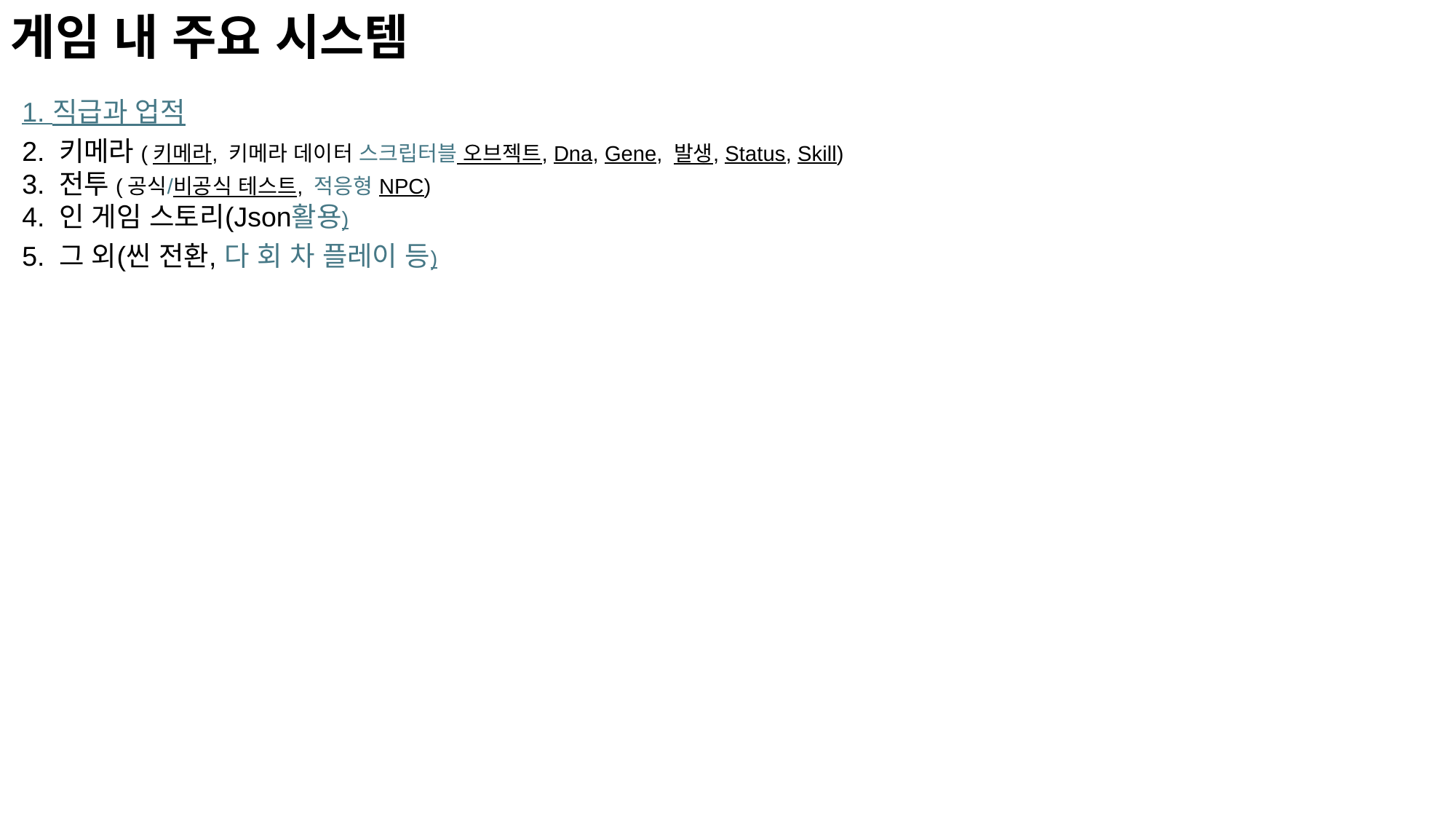

게임 내 주요 시스템
1. 직급과 업적
2. 키메라(키메라, 키메라 데이터 스크립터블 오브젝트, Dna, Gene, 발생, Status, Skill)
3. 전투(공식/비공식 테스트, 적응형 NPC)
4. 인 게임 스토리(Json활용)
5. 그 외(씬 전환, 다 회 차 플레이 등)